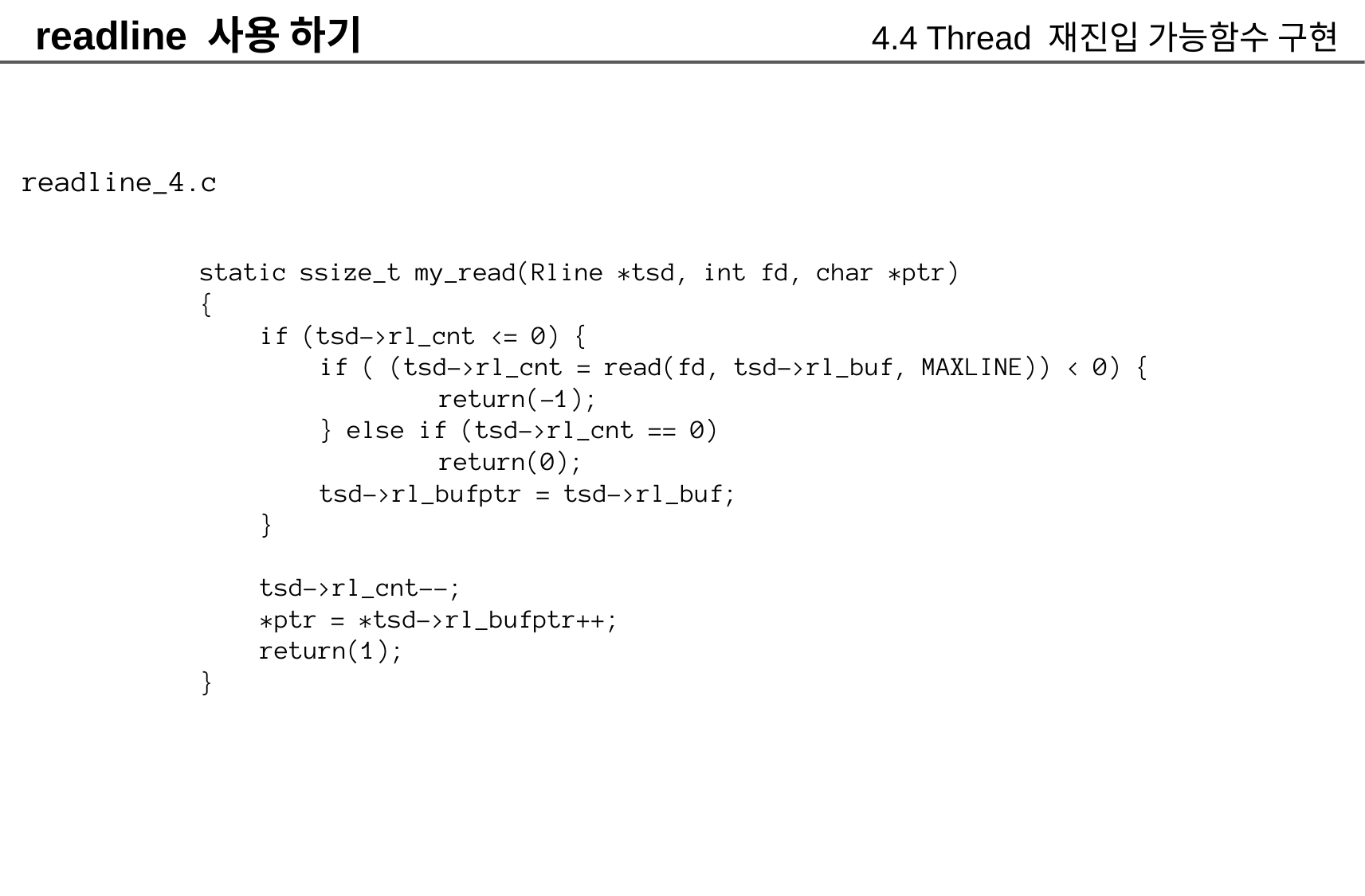

readline 사용 하기
4.4 Thread 재진입 가능함수 구현

readline_4.c

	static  ssize_t  my_read(Rline  *tsd,  int  fd,  char  *ptr)
	{
		if  (tsd->rl_cnt  <=  0)  {
			if  (  (tsd->rl_cnt  =  read(fd,  tsd->rl_buf,  MAXLINE))  <  0)  {
				return(-1);
			}  else  if  (tsd->rl_cnt  ==  0)
				return(0);
			tsd->rl_bufptr  =  tsd->rl_buf;
		}

		tsd->rl_cnt--;
		*ptr  =  *tsd->rl_bufptr++;
		return(1);
	}